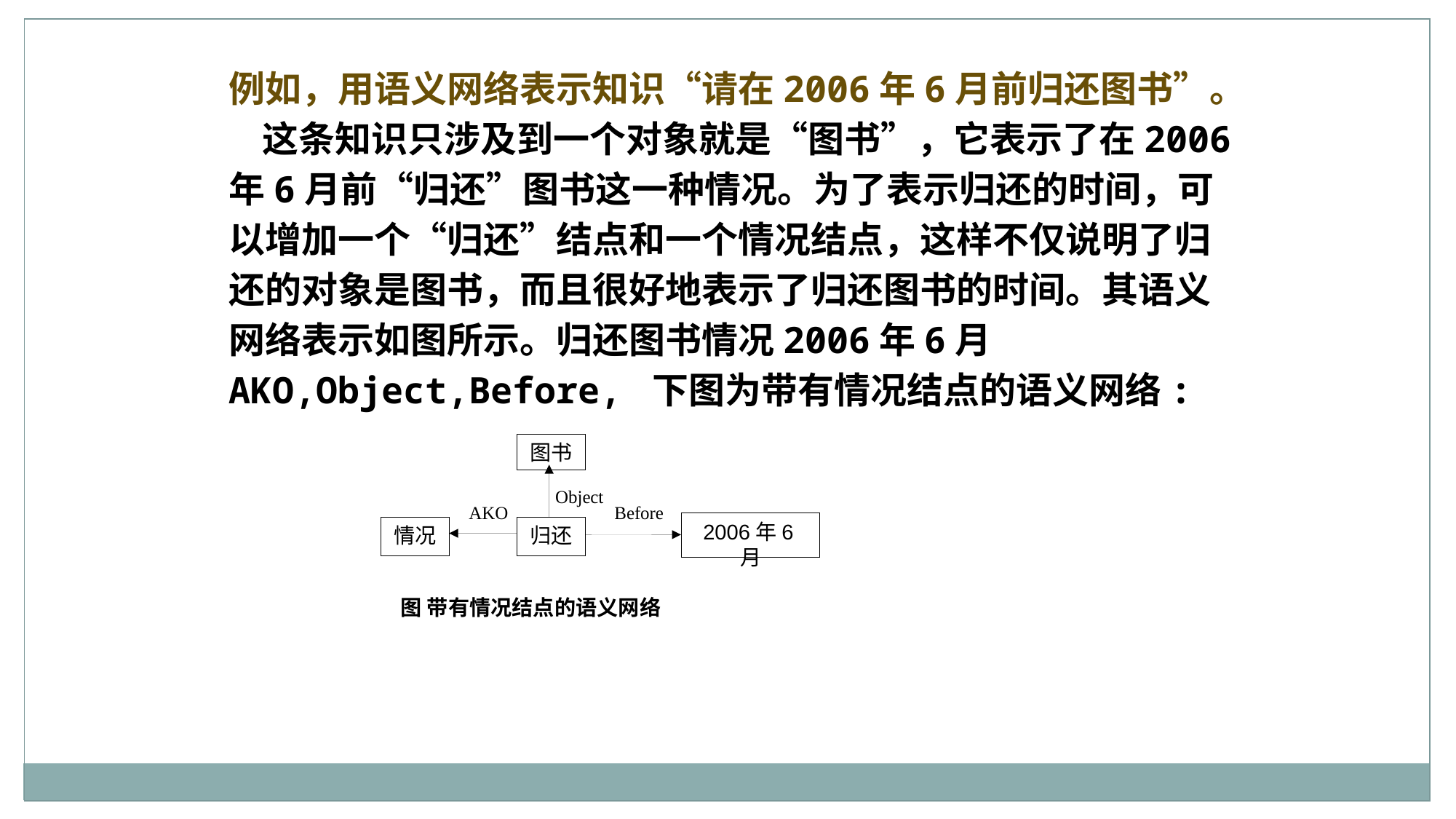

例如，用语义网络表示知识“请在2006年6月前归还图书”。
   这条知识只涉及到一个对象就是“图书”，它表示了在2006年6月前“归还”图书这一种情况。为了表示归还的时间，可以增加一个“归还”结点和一个情况结点，这样不仅说明了归还的对象是图书，而且很好地表示了归还图书的时间。其语义网络表示如图所示。归还图书情况2006年6月AKO,Object,Before, 下图为带有情况结点的语义网络:
图书

Object
AKO
Before
2006年6月
情况
归还

图 带有情况结点的语义网络